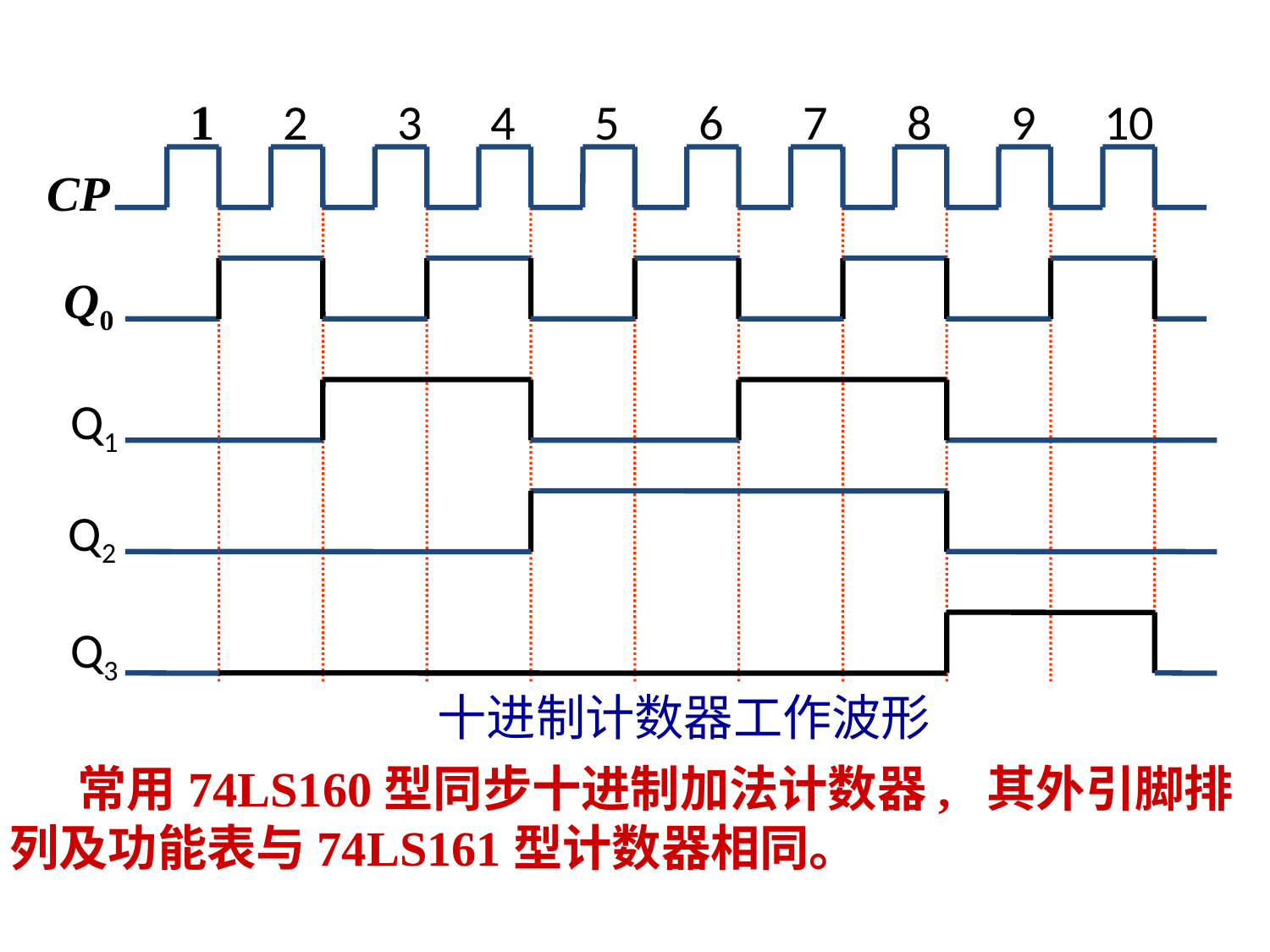

1
2
3
4
5
6
7
8
9
10

CP

Q0

Q1
Q2
Q3
十进制计数器工作波形
     常用74LS160型同步十进制加法计数器,  其外引脚排
列及功能表与74LS161型计数器相同。